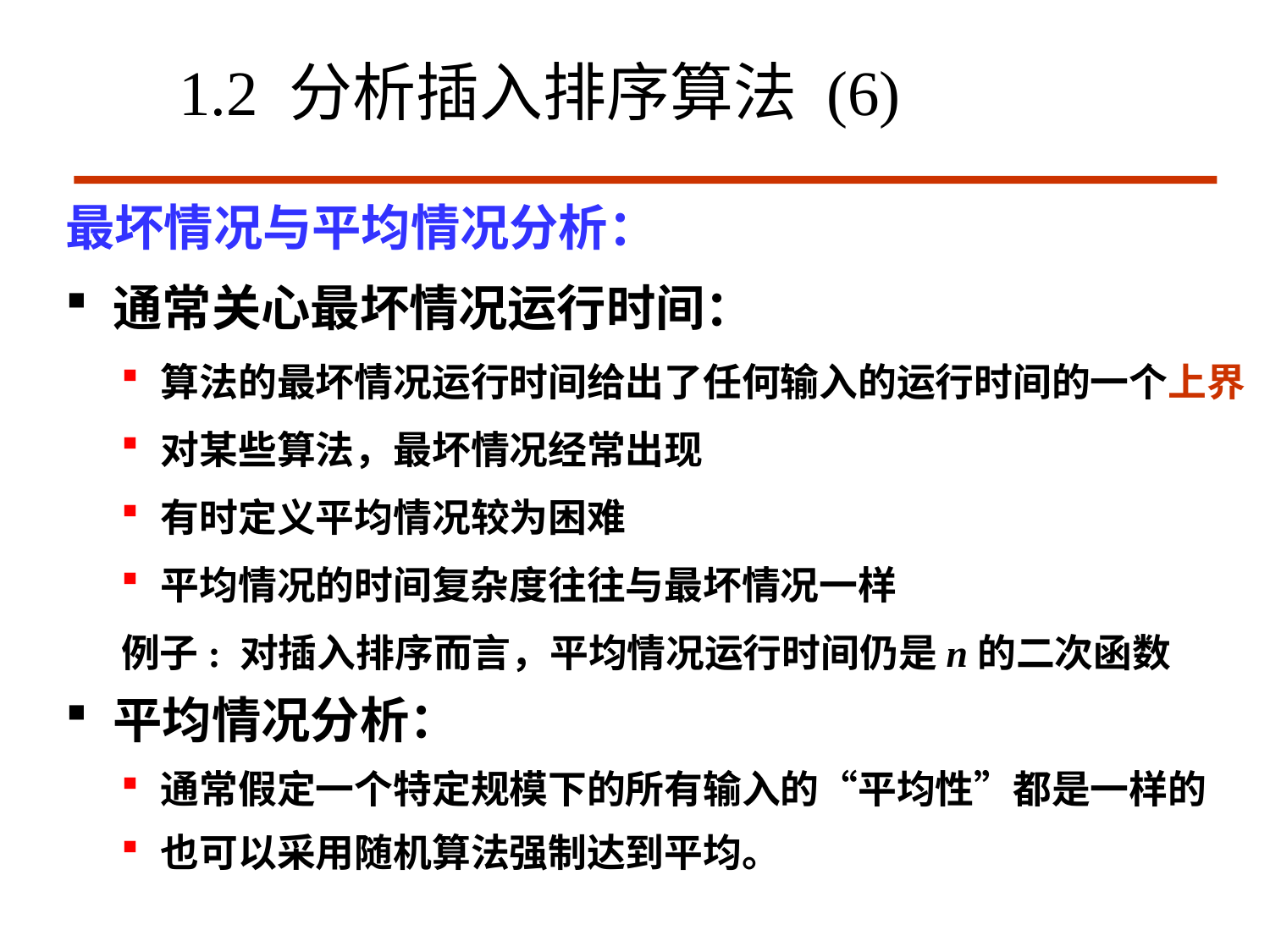

1.2 分析插入排序算法 (6)
最坏情况与平均情况分析：
通常关心最坏情况运行时间：
算法的最坏情况运行时间给出了任何输入的运行时间的一个上界
对某些算法，最坏情况经常出现
有时定义平均情况较为困难
平均情况的时间复杂度往往与最坏情况一样
例子: 对插入排序而言，平均情况运行时间仍是n的二次函数
平均情况分析：
通常假定一个特定规模下的所有输入的“平均性”都是一样的
也可以采用随机算法强制达到平均。